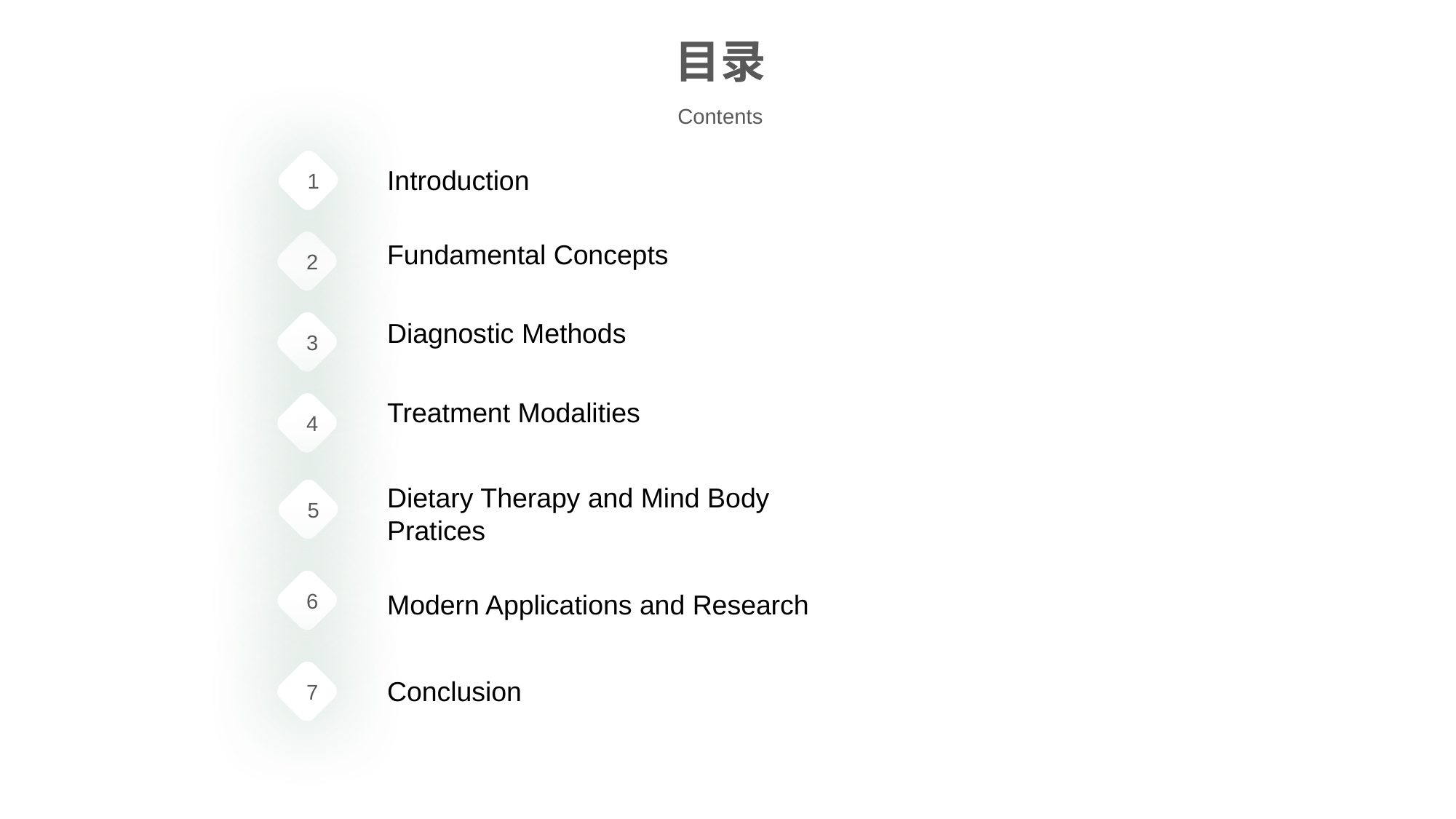

目录
Contents

1
Introduction

Fundamental Concepts

2
Diagnostic Methods

3
Treatment Modalities

4
Dietary Therapy and Mind Body Pratices

5

6
Modern Applications and Research

7
Conclusion